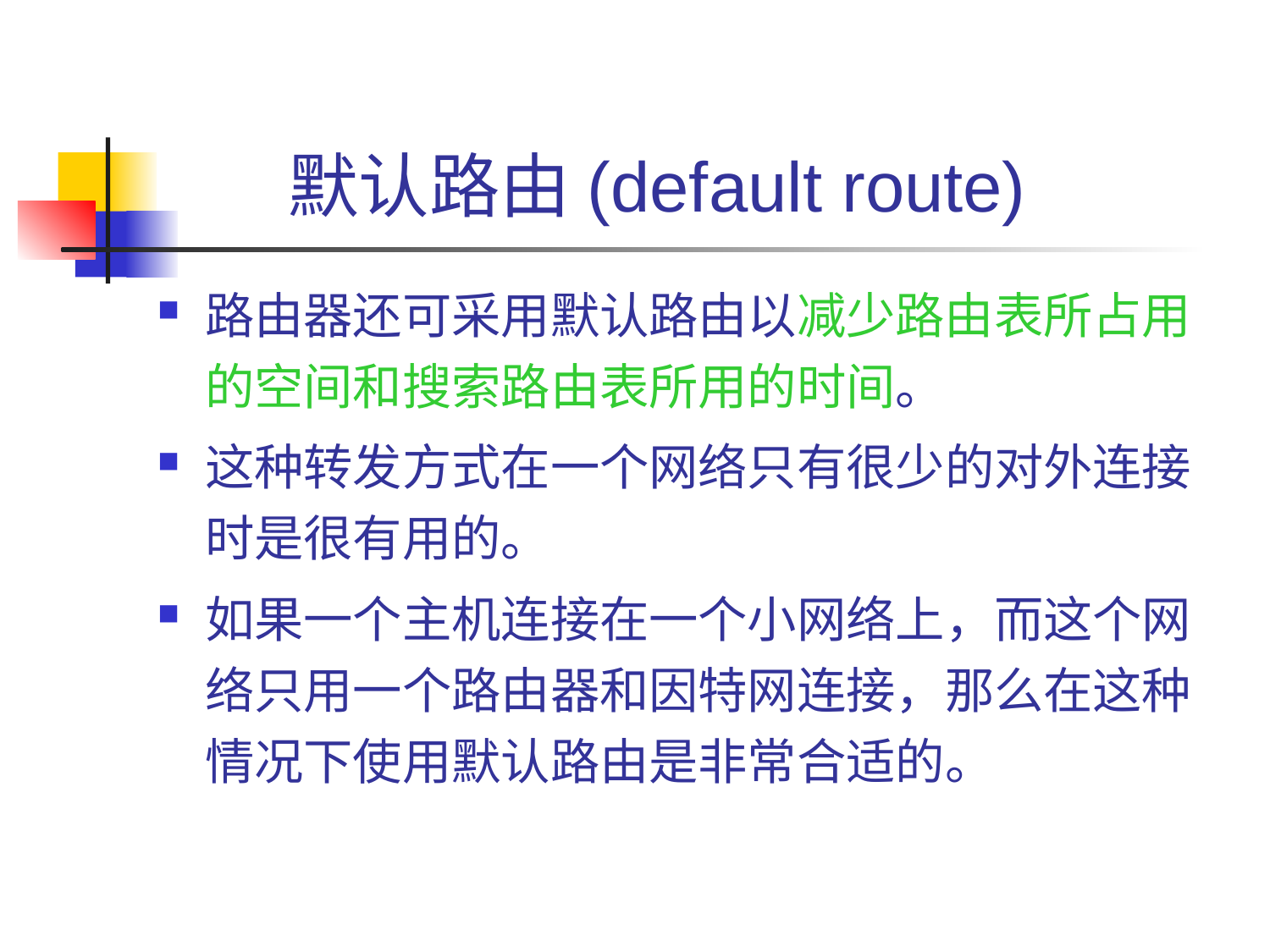

# 默认路由(default route)
路由器还可采用默认路由以减少路由表所占用的空间和搜索路由表所用的时间。
这种转发方式在一个网络只有很少的对外连接时是很有用的。
如果一个主机连接在一个小网络上，而这个网络只用一个路由器和因特网连接，那么在这种情况下使用默认路由是非常合适的。